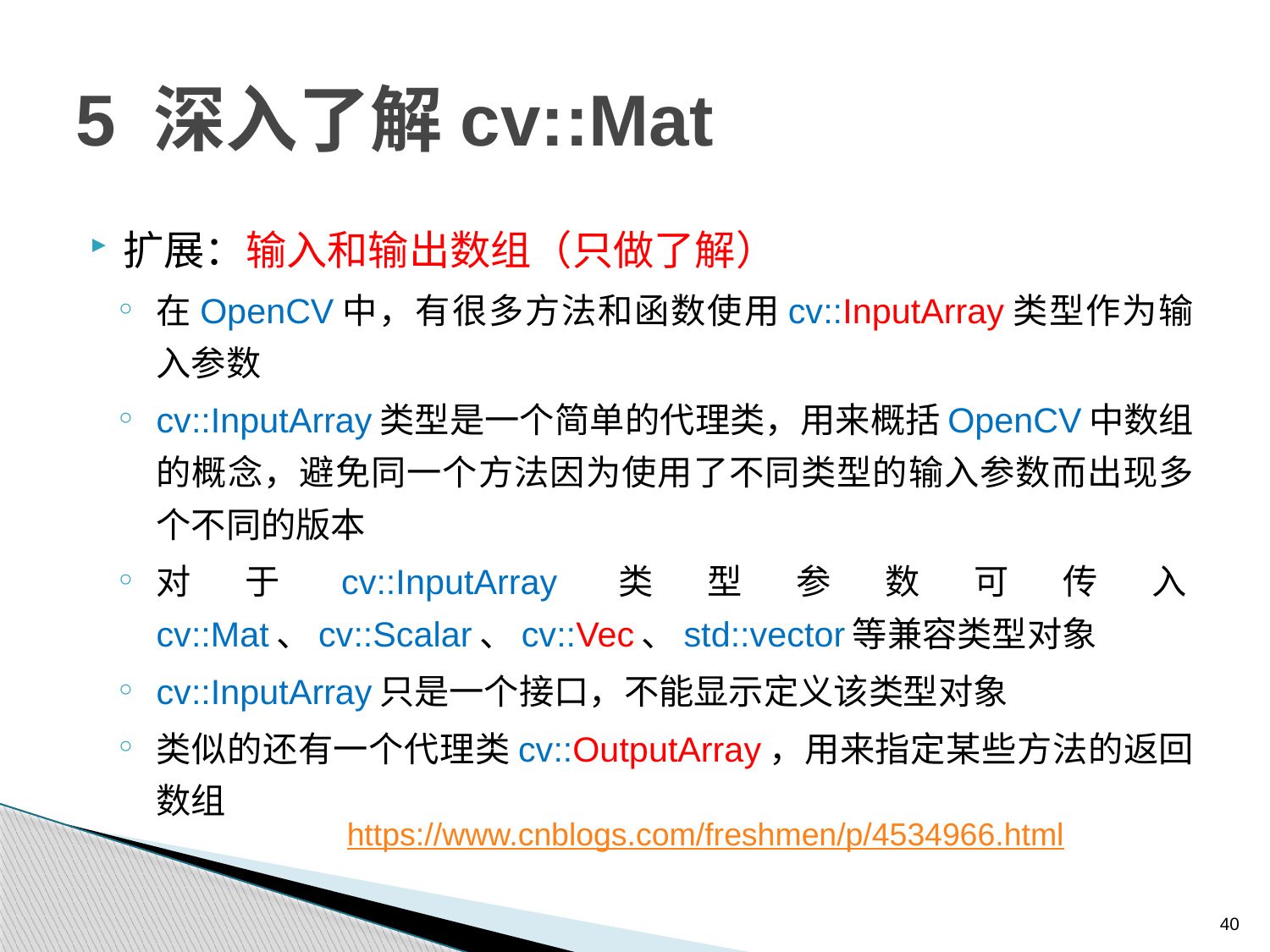

# 5 深入了解cv::Mat
扩展：输入和输出数组（只做了解）
在OpenCV中，有很多方法和函数使用cv::InputArray类型作为输入参数
cv::InputArray类型是一个简单的代理类，用来概括OpenCV中数组的概念，避免同一个方法因为使用了不同类型的输入参数而出现多个不同的版本
对于cv::InputArray类型参数可传入cv::Mat、cv::Scalar、cv::Vec、std::vector等兼容类型对象
cv::InputArray只是一个接口，不能显示定义该类型对象
类似的还有一个代理类cv::OutputArray，用来指定某些方法的返回数组
https://www.cnblogs.com/freshmen/p/4534966.html
40